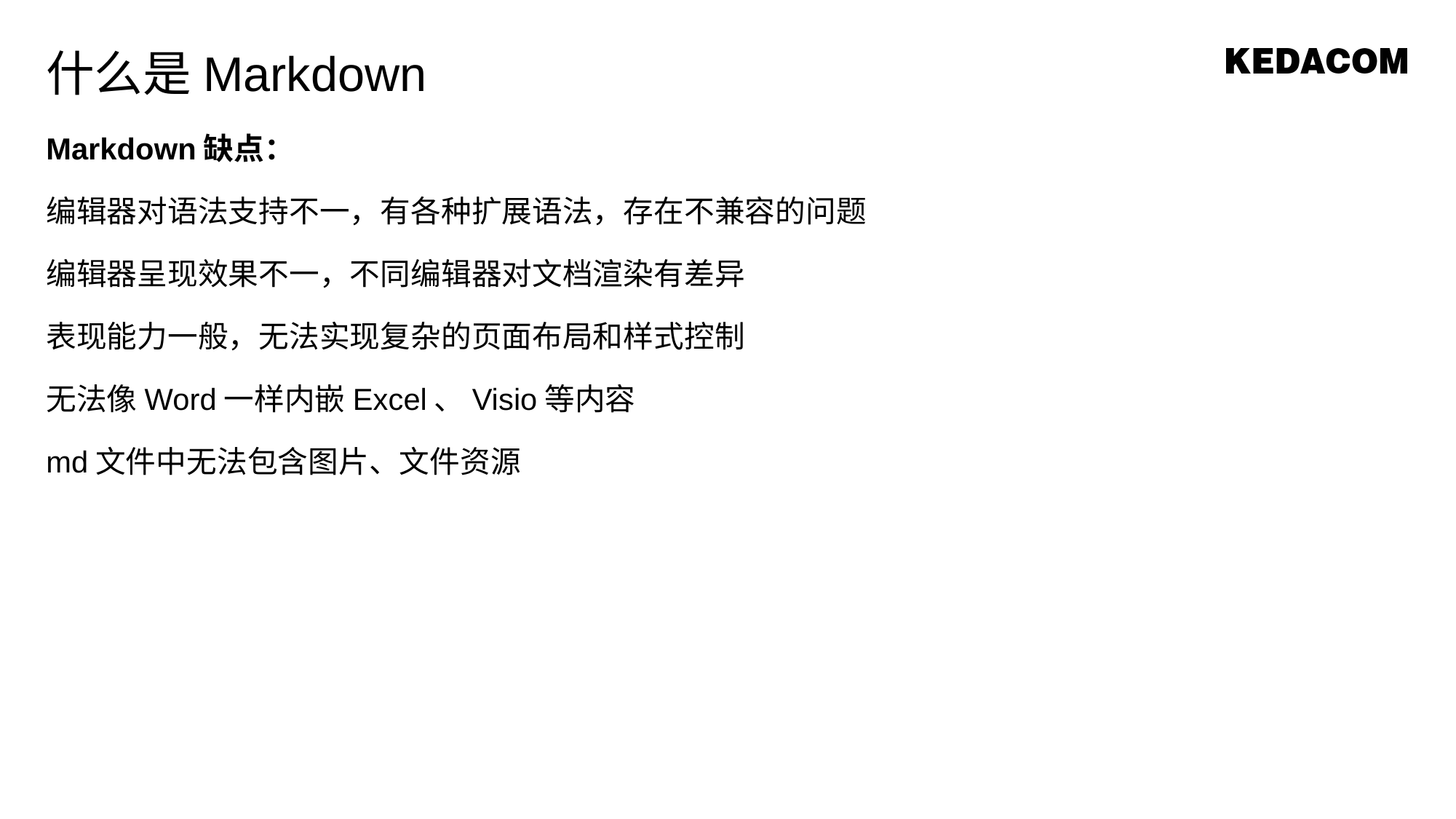

什么是Markdown
Markdown缺点：
编辑器对语法支持不一，有各种扩展语法，存在不兼容的问题
编辑器呈现效果不一，不同编辑器对文档渲染有差异
表现能力一般，无法实现复杂的页面布局和样式控制
无法像Word一样内嵌Excel、Visio等内容
md文件中无法包含图片、文件资源